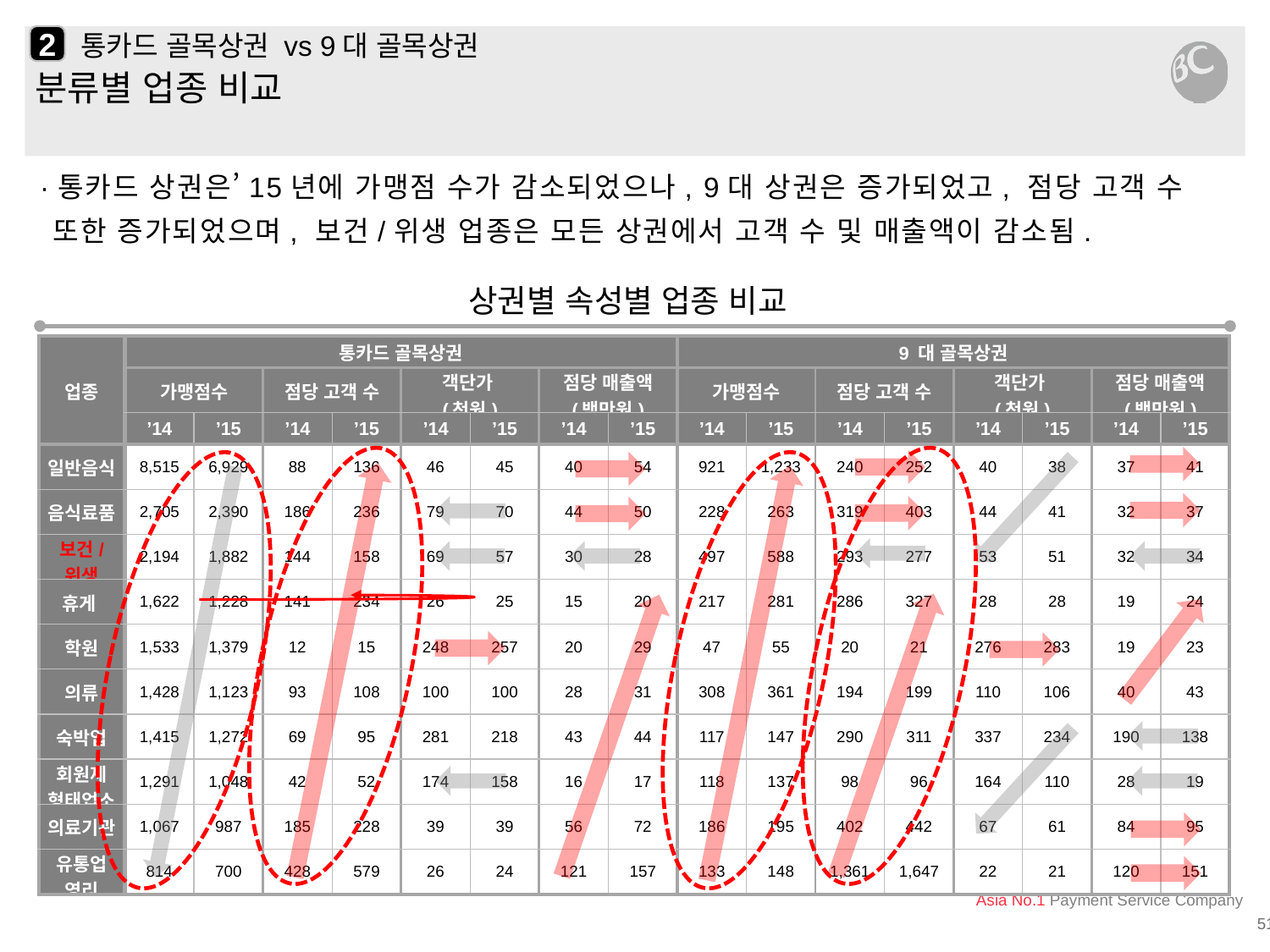

2
# 통카드 골목상권 vs 9대 골목상권
분류별 업종 비교
·통카드 상권은’15년에 가맹점 수가 감소되었으나, 9대 상권은 증가되었고, 점당 고객 수 또한 증가되었으며, 보건/위생 업종은 모든 상권에서 고객 수 및 매출액이 감소됨.
상권별 속성별 업종 비교
| 업종 | 통카드 골목상권 |  |  |  |  |  |  |  | 9 대 골목상권 |  |  |  |  |  |  |  |
| --- | --- | --- | --- | --- | --- | --- | --- | --- | --- | --- | --- | --- | --- | --- | --- | --- |
|  | 가맹점수 |  | 점당 고객 수 |  | 객단가 (천원) |  | 점당 매출액 (백만원) |  | 가맹점수 |  | 점당 고객 수 |  | 객단가 (천원) |  | 점당 매출액 (백만원) |  |
|  | ’14 | ’15 | ’14 | ’15 | ’14 | ’15 | ’14 | ’15 | ’14 | ’15 | ’14 | ’15 | ’14 | ’15 | ’14 | ’15 |
| 일반음식 | 8,515 | 6,929 | 88 | 136 | 46 | 45 | 40 | 54 | 921 | 1,233 | 240 | 252 | 40 | 38 | 37 | 41 |
| 음식료품 | 2,705 | 2,390 | 186 | 236 | 79 | 70 | 44 | 50 | 228 | 263 | 319 | 403 | 44 | 41 | 32 | 37 |
| 보건/ 위생 | 2,194 | 1,882 | 144 | 158 | 69 | 57 | 30 | 28 | 497 | 588 | 293 | 277 | 53 | 51 | 32 | 34 |
| 휴게 | 1,622 | 1,228 | 141 | 234 | 26 | 25 | 15 | 20 | 217 | 281 | 286 | 327 | 28 | 28 | 19 | 24 |
| 학원 | 1,533 | 1,379 | 12 | 15 | 248 | 257 | 20 | 29 | 47 | 55 | 20 | 21 | 276 | 283 | 19 | 23 |
| 의류 | 1,428 | 1,123 | 93 | 108 | 100 | 100 | 28 | 31 | 308 | 361 | 194 | 199 | 110 | 106 | 40 | 43 |
| 숙박업 | 1,415 | 1,272 | 69 | 95 | 281 | 218 | 43 | 44 | 117 | 147 | 290 | 311 | 337 | 234 | 190 | 138 |
| 회원제 형태업소 | 1,291 | 1,048 | 42 | 52 | 174 | 158 | 16 | 17 | 118 | 137 | 98 | 96 | 164 | 110 | 28 | 19 |
| 의료기관 | 1,067 | 987 | 185 | 228 | 39 | 39 | 56 | 72 | 186 | 195 | 402 | 442 | 67 | 61 | 84 | 95 |
| 유통업 영리 | 814 | 700 | 428 | 579 | 26 | 24 | 121 | 157 | 133 | 148 | 1,361 | 1,647 | 22 | 21 | 120 | 151 |